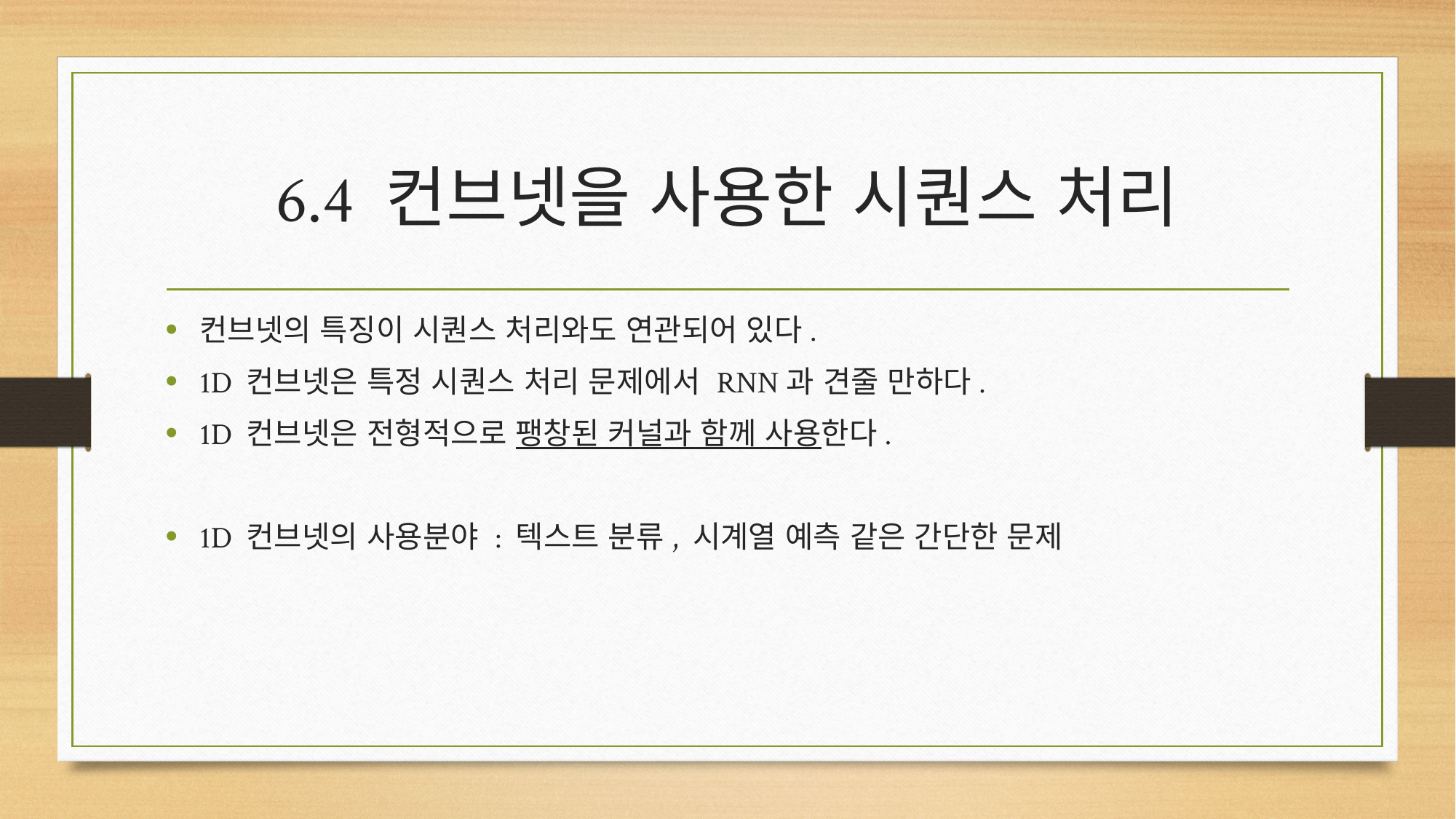

# 6.4 컨브넷을 사용한 시퀀스 처리
컨브넷의 특징이 시퀀스 처리와도 연관되어 있다.
1D 컨브넷은 특정 시퀀스 처리 문제에서 RNN과 견줄 만하다.
1D 컨브넷은 전형적으로 팽창된 커널과 함께 사용한다.

1D 컨브넷의 사용분야 : 텍스트 분류, 시계열 예측 같은 간단한 문제